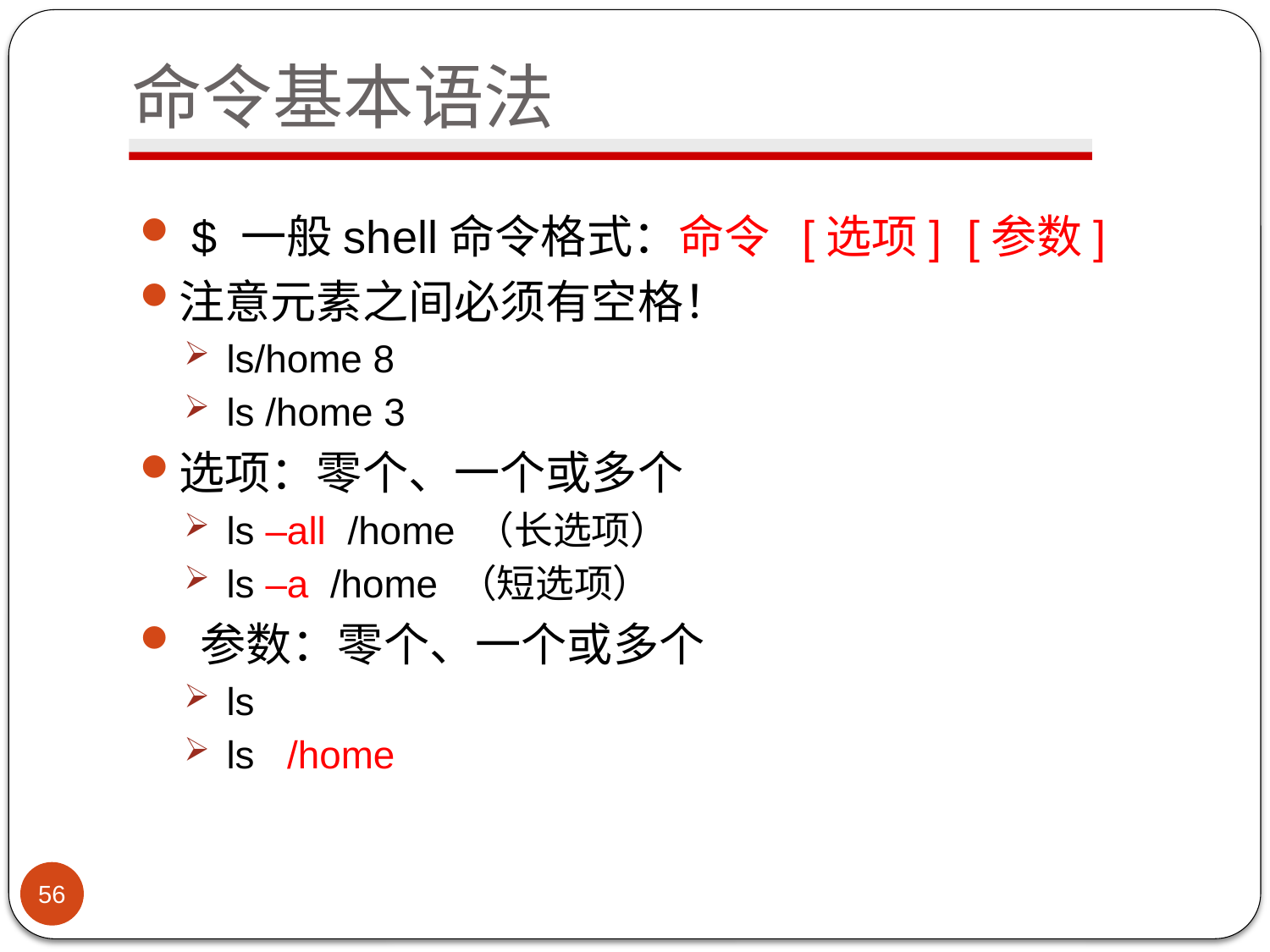

# 命令基本语法
 $ 一般shell命令格式：命令  [选项]  [参数]
注意元素之间必须有空格！
 ls/home 8
 ls /home 3
选项：零个、一个或多个
 ls –all  /home （长选项）
 ls –a  /home （短选项）
 参数：零个、一个或多个
 ls
 ls   /home
56